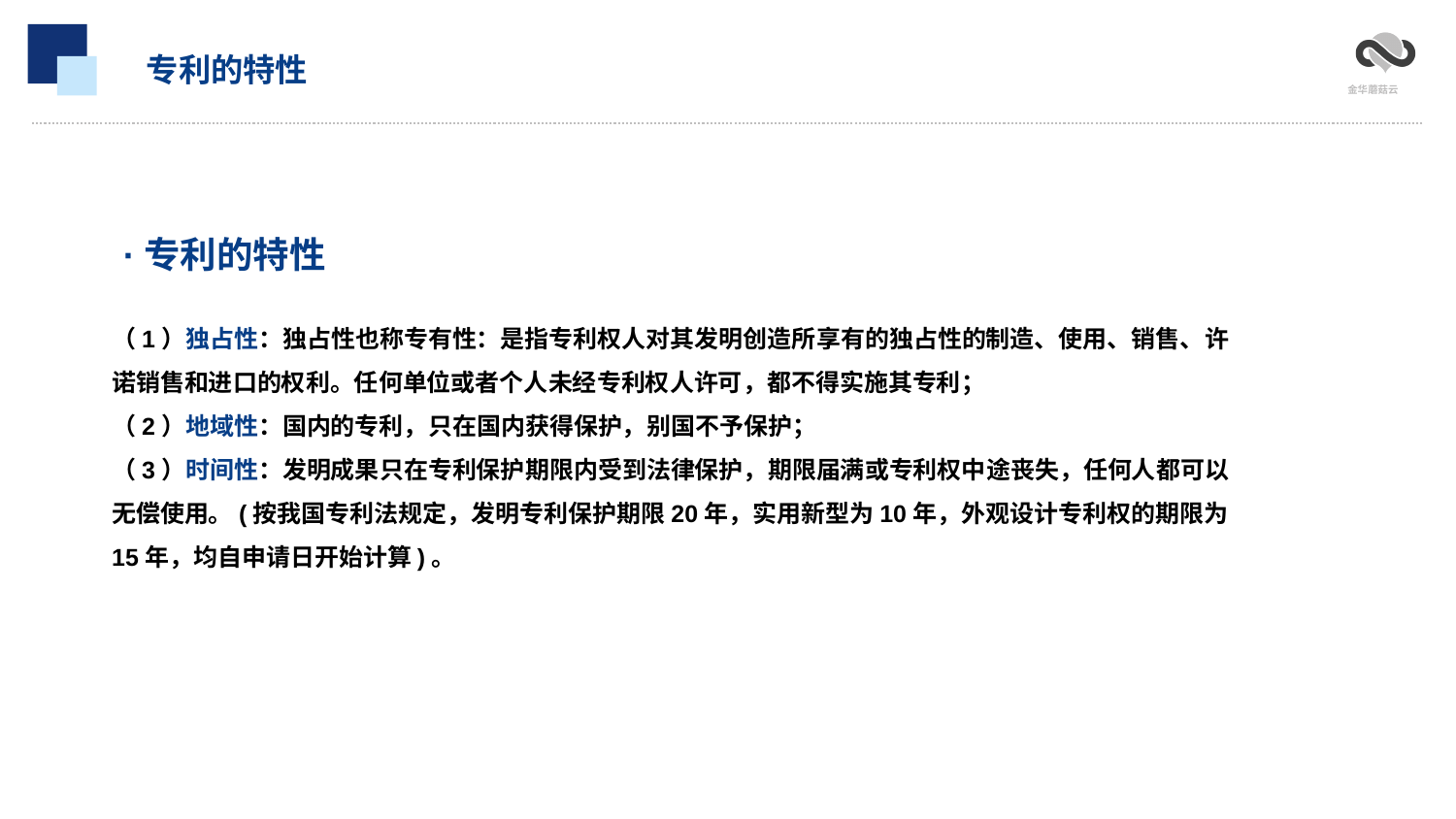

专利的特性
·专利的特性

（1）独占性：独占性也称专有性：是指专利权人对其发明创造所享有的独占性的制造、使用、销售、许诺销售和进口的权利。任何单位或者个人未经专利权人许可，都不得实施其专利；
（2）地域性：国内的专利，只在国内获得保护，别国不予保护；
（3）时间性：发明成果只在专利保护期限内受到法律保护，期限届满或专利权中途丧失，任何人都可以无偿使用。(按我国专利法规定，发明专利保护期限20年，实用新型为10年，外观设计专利权的期限为15年，均自申请日开始计算)。